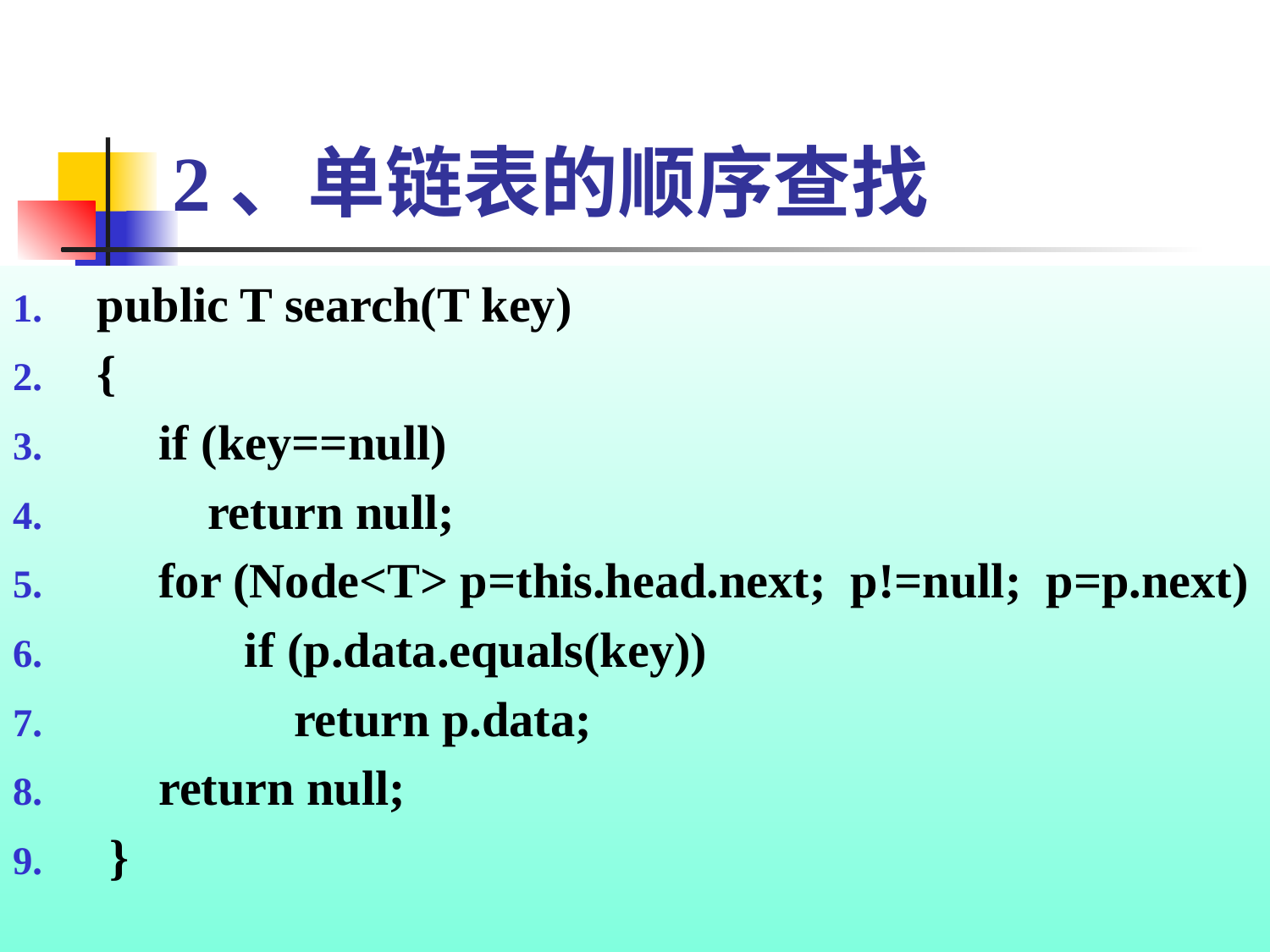

# 2、单链表的顺序查找
public T search(T key)
{
     if (key==null)
         return null;
     for (Node<T> p=this.head.next;  p!=null;  p=p.next)
            if (p.data.equals(key))
                return p.data;
     return null;
 }
16